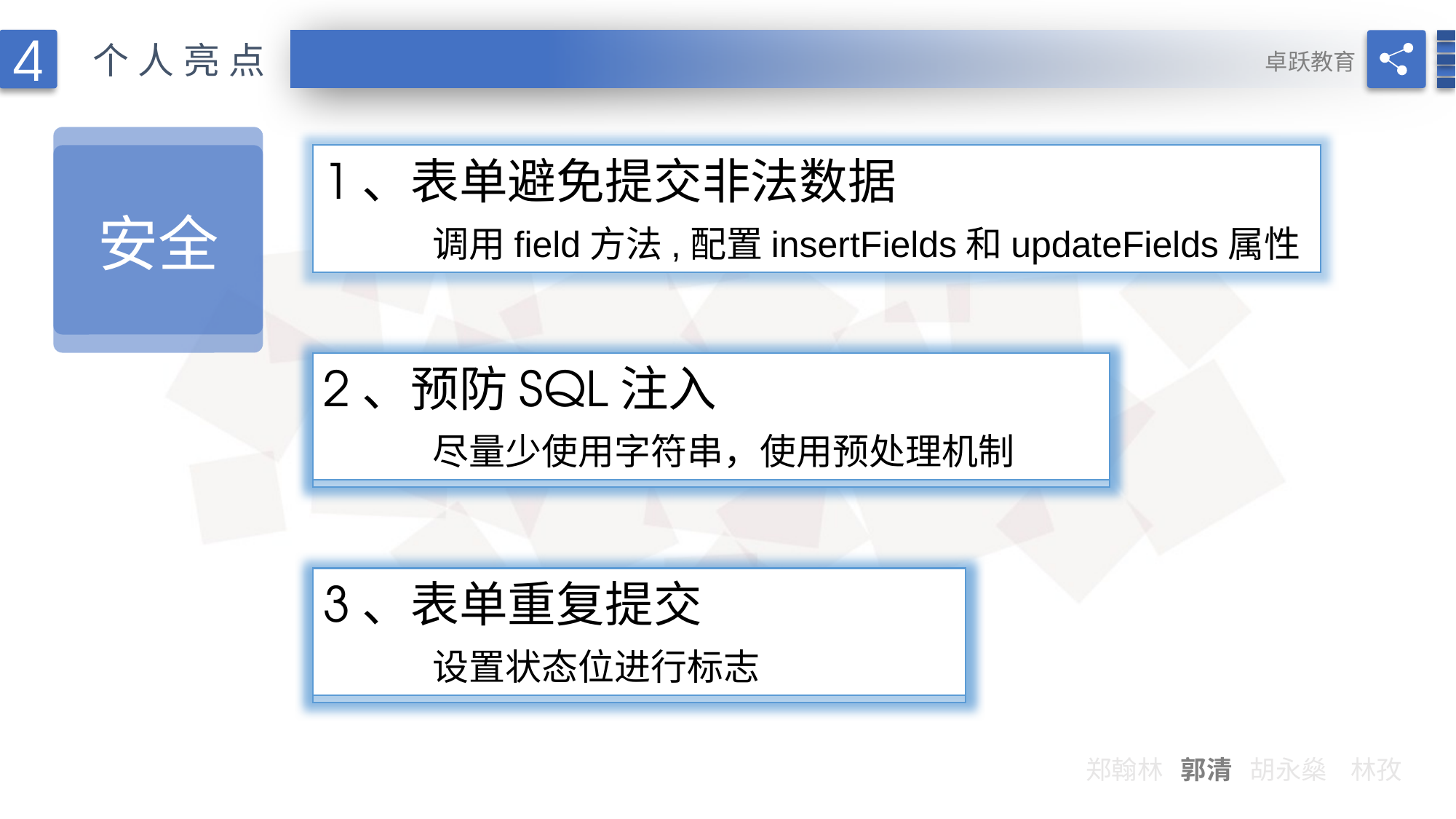

4

个人亮点
卓跃教育
安全

1、表单避免提交非法数据
	调用field方法,配置insertFields和updateFields属性
2、预防SQL注入
	尽量少使用字符串，使用预处理机制
2、预防SQL注入
	尽量少使用字符串，使用预处理机制
3、表单重复提交
	设置状态位进行标志
3、表单重复提交
	设置状态位进行标志
郑翰林   郭清   胡永燊    林孜